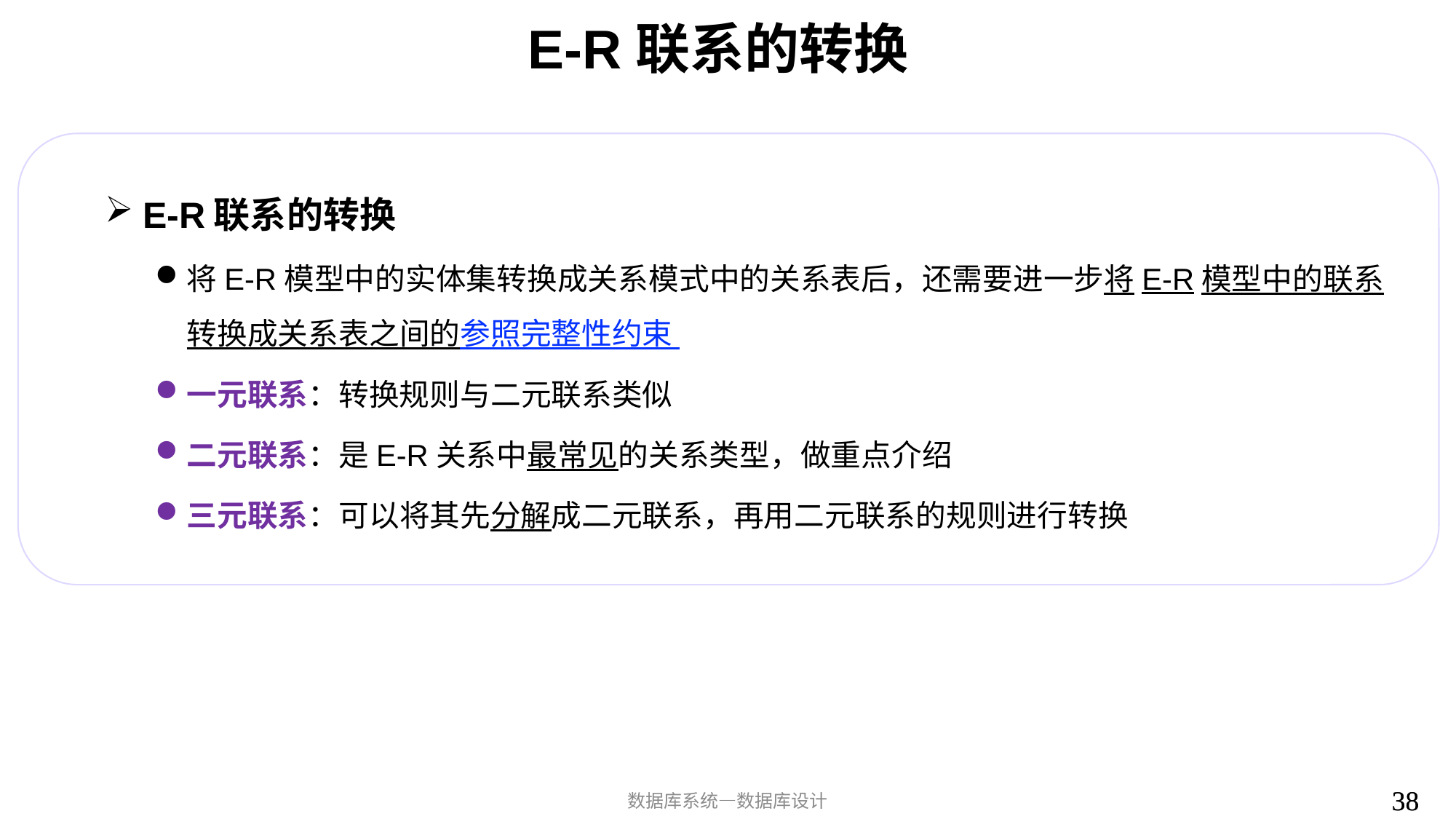

# E-R联系的转换

E-R联系的转换
将E-R模型中的实体集转换成关系模式中的关系表后，还需要进一步将E-R模型中的联系转换成关系表之间的参照完整性约束
一元联系：转换规则与二元联系类似
二元联系：是E-R关系中最常见的关系类型，做重点介绍
三元联系：可以将其先分解成二元联系，再用二元联系的规则进行转换

38
38
数据库系统—数据库设计